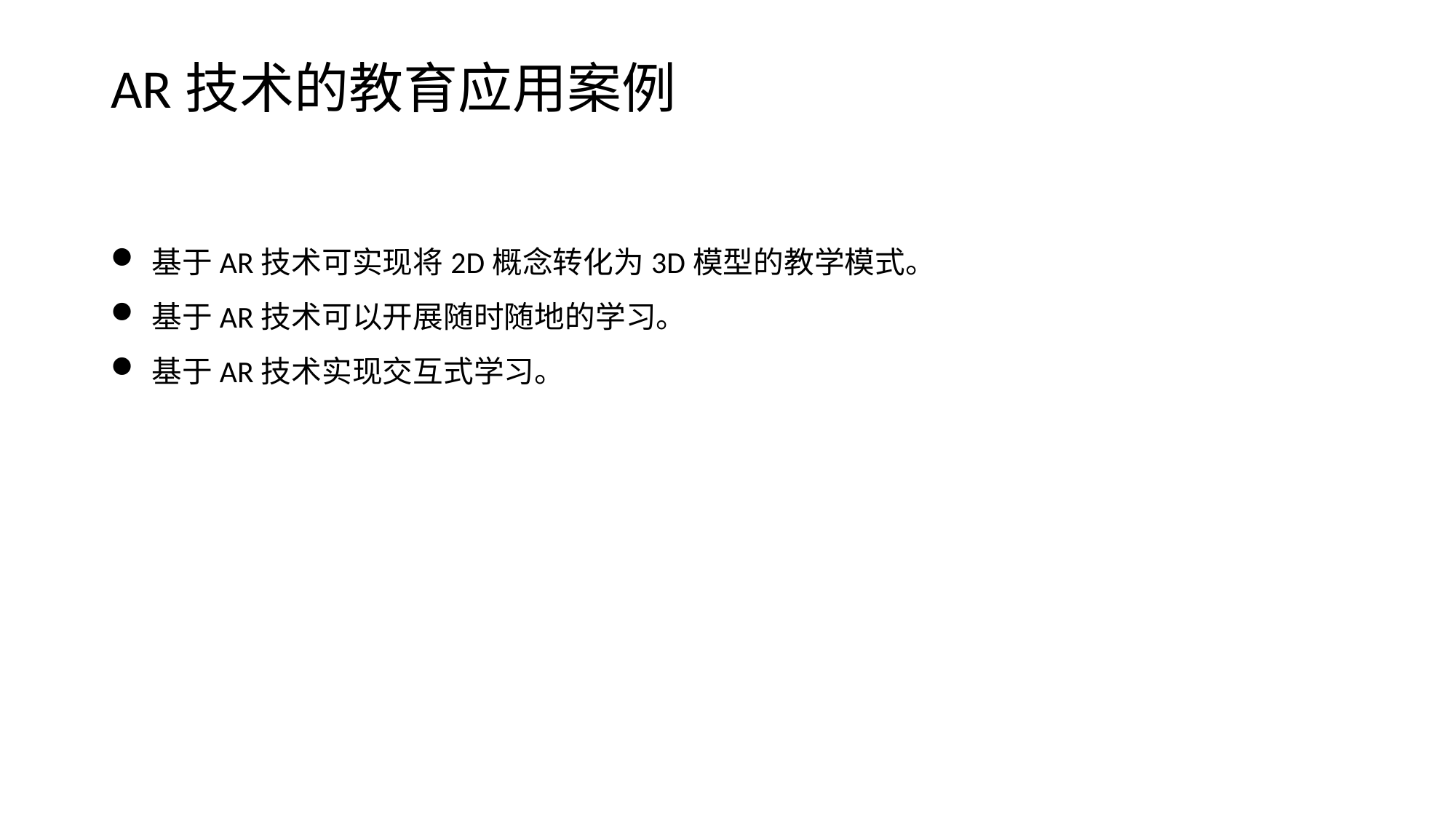

# AR技术的教育应用案例
基于AR技术可实现将2D概念转化为3D模型的教学模式。
基于AR技术可以开展随时随地的学习。
基于AR技术实现交互式学习。